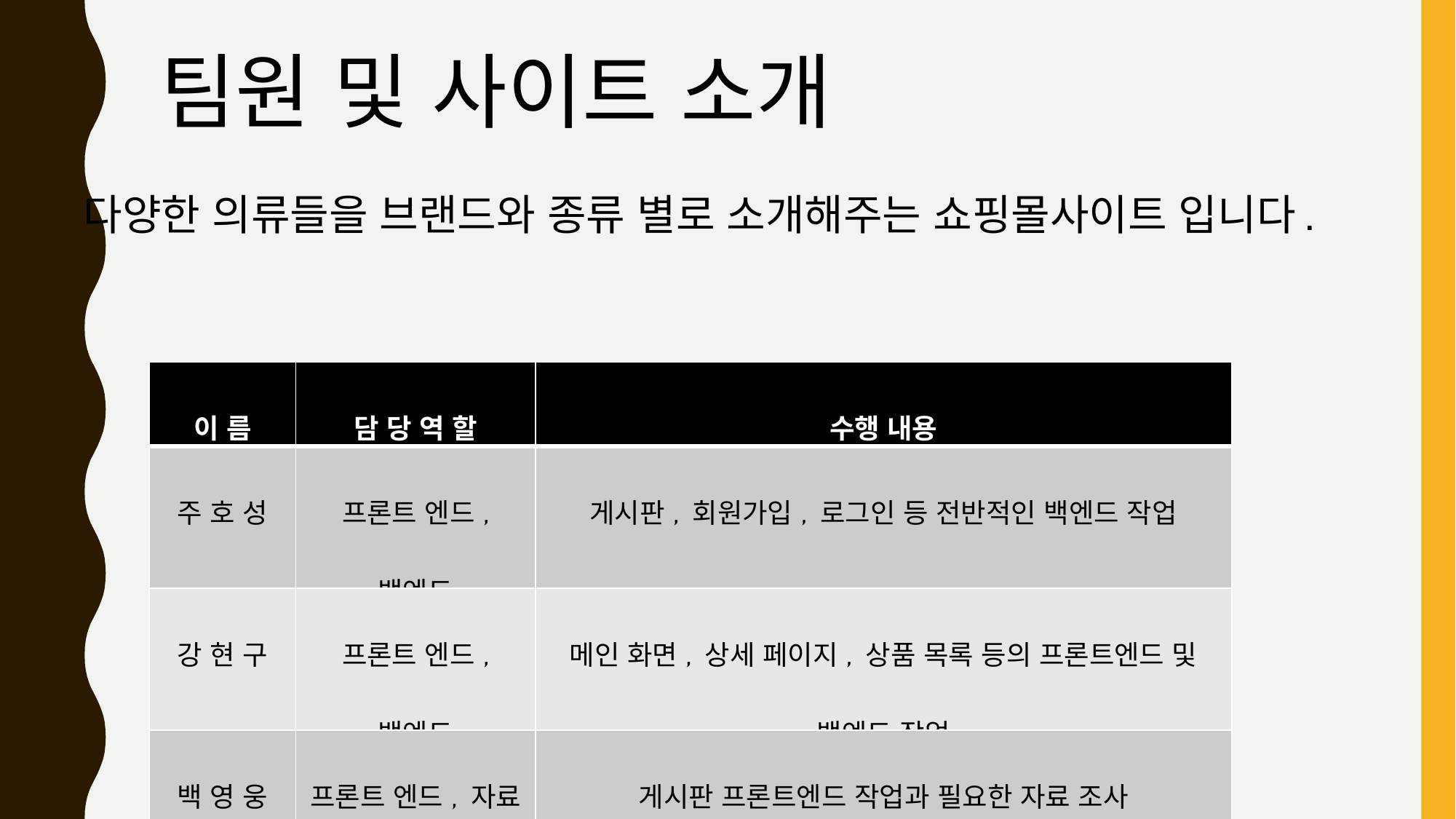

# 팀원 및 사이트 소개
다양한 의류들을 브랜드와 종류 별로 소개해주는 쇼핑몰사이트 입니다.
| 이 름 | 담 당 역 할 | 수행 내용 |
| --- | --- | --- |
| 주 호 성 | 프론트 엔드, 백엔드 | 게시판, 회원가입, 로그인 등 전반적인 백엔드 작업 |
| 강 현 구 | 프론트 엔드, 백엔드 | 메인 화면, 상세 페이지, 상품 목록 등의 프론트엔드 및 백엔드 작업 |
| 백 영 웅 | 프론트 엔드, 자료 조사 | 게시판 프론트엔드 작업과 필요한 자료 조사 |